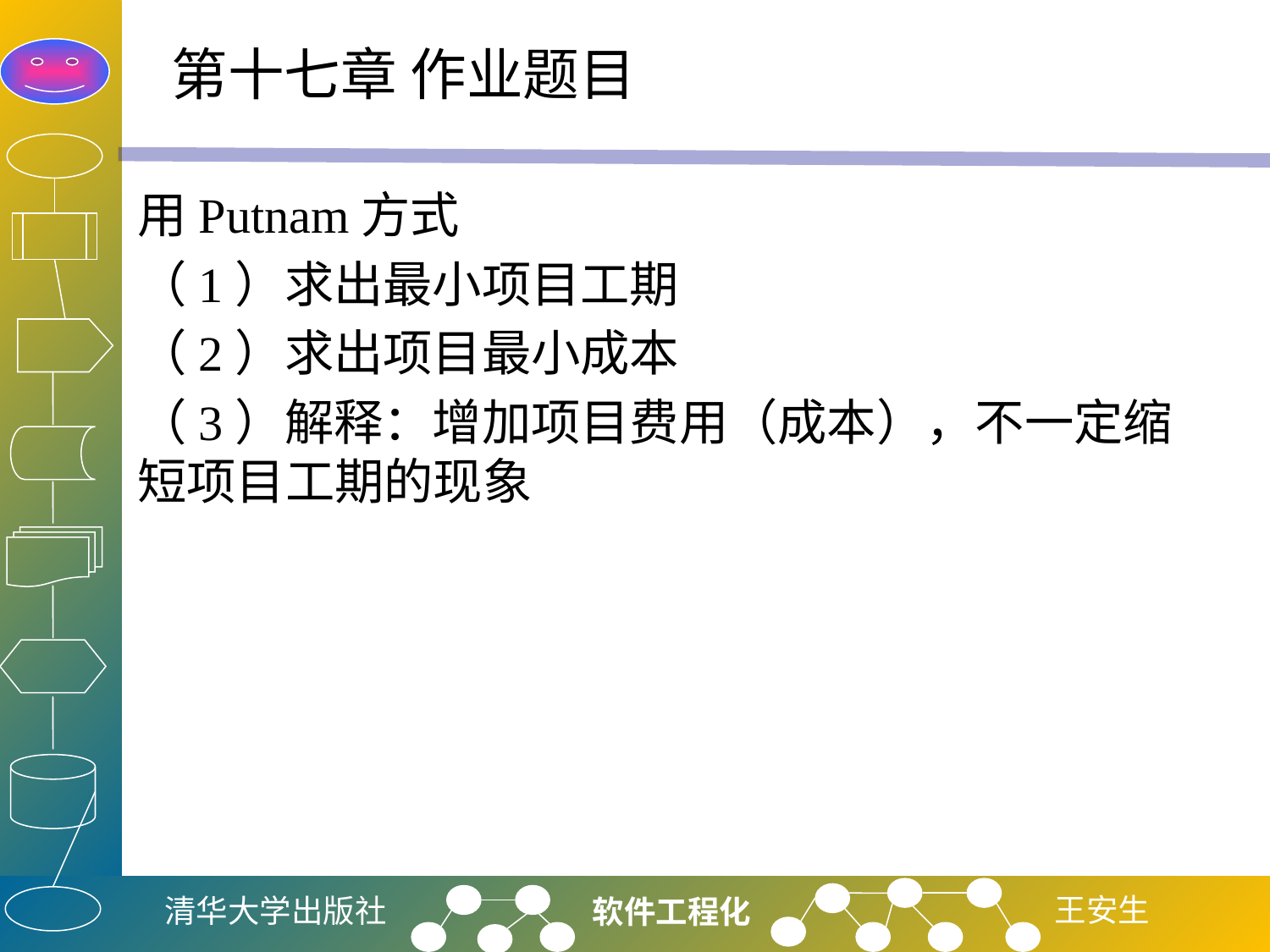

# 第十七章 作业题目
用Putnam方式
（1）求出最小项目工期
（2）求出项目最小成本
（3）解释：增加项目费用（成本），不一定缩短项目工期的现象